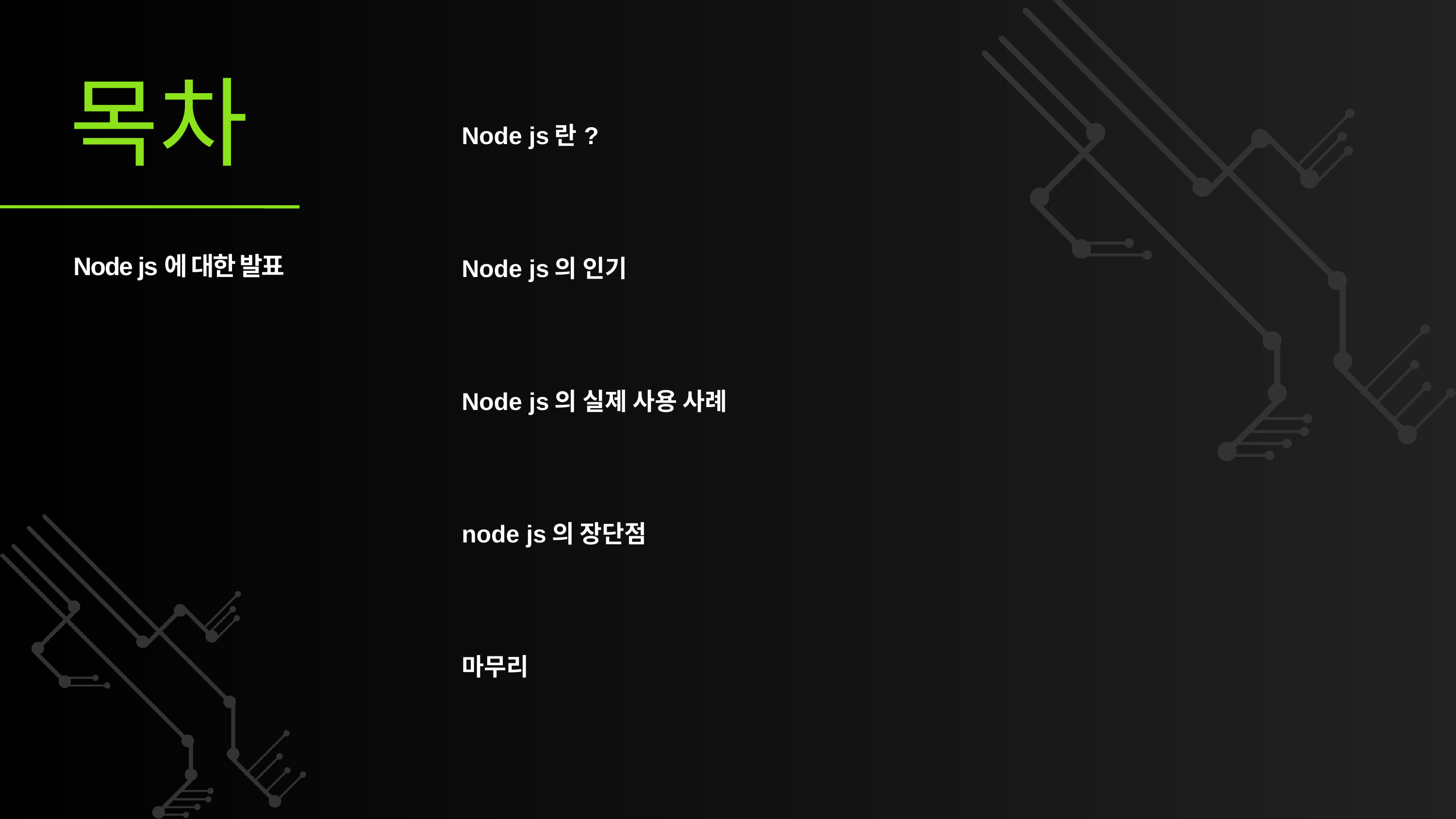

목차
| Node js란? |
| --- |
| Node js의 인기 |
| Node js의 실제 사용 사례 |
| node js의 장단점 |
| 마무리 |

Node js에 대한 발표